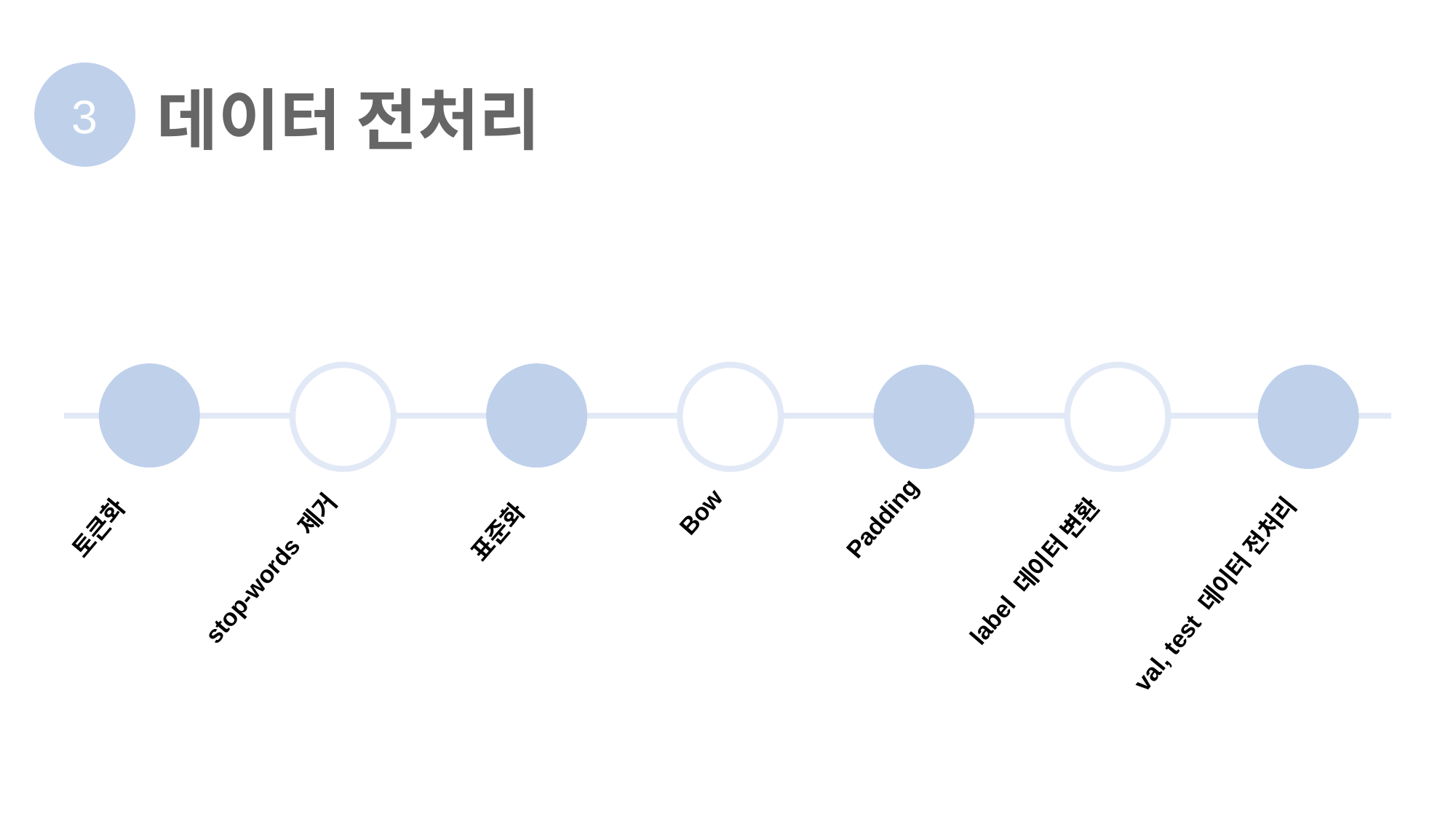

# 데이터 전처리
3

Bow
Padding
토큰화
표준화
label 데이터 변환
stop-words 제거
val, test 데이터 전처리